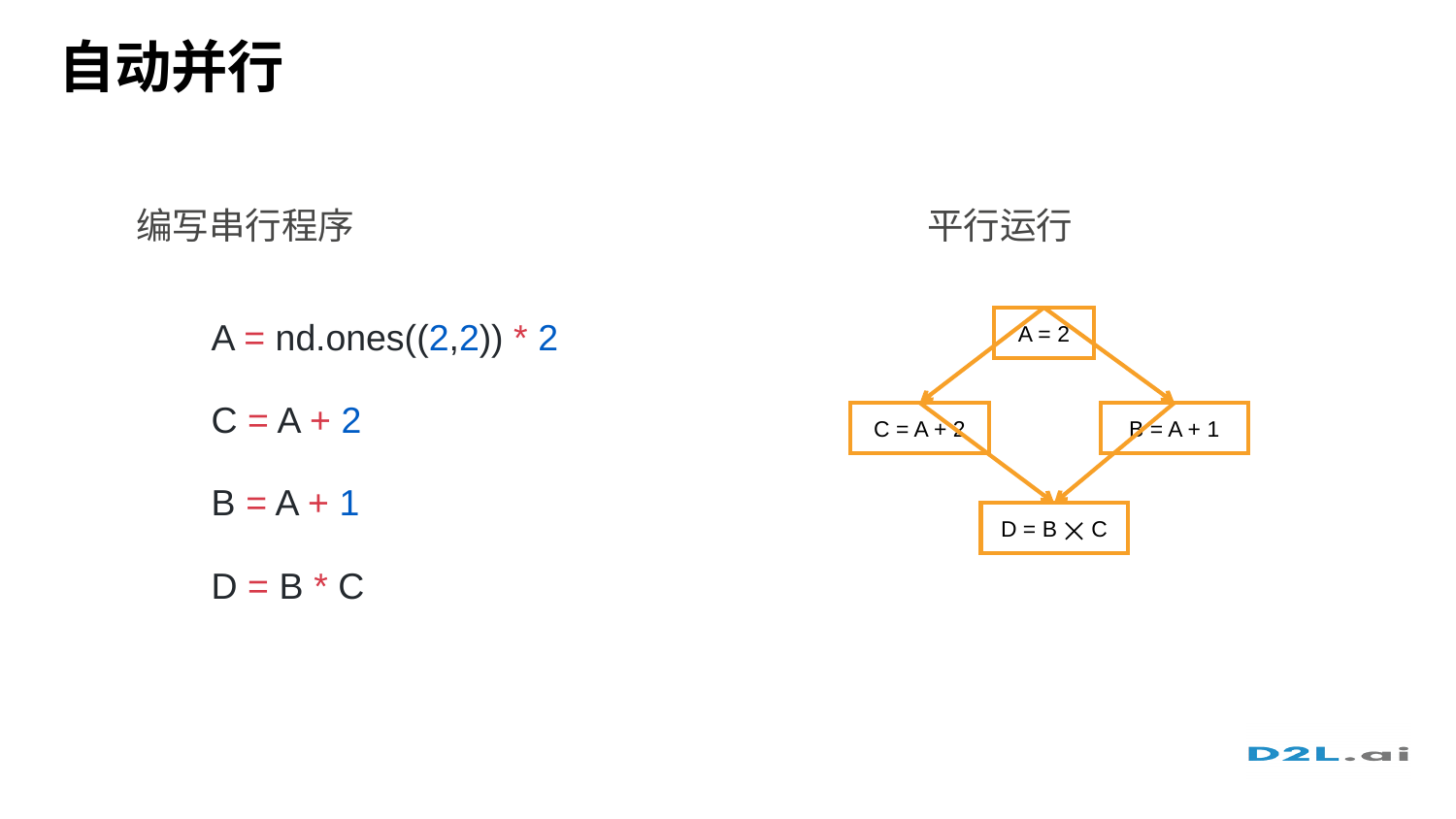

# 自动并行
编写串行程序
平行运行
A = 2
A = nd.ones((2,2)) * 2
C = A + 2
B = A + 1
D = B * C
C = A + 2
B = A + 1
D = B ⨉ C